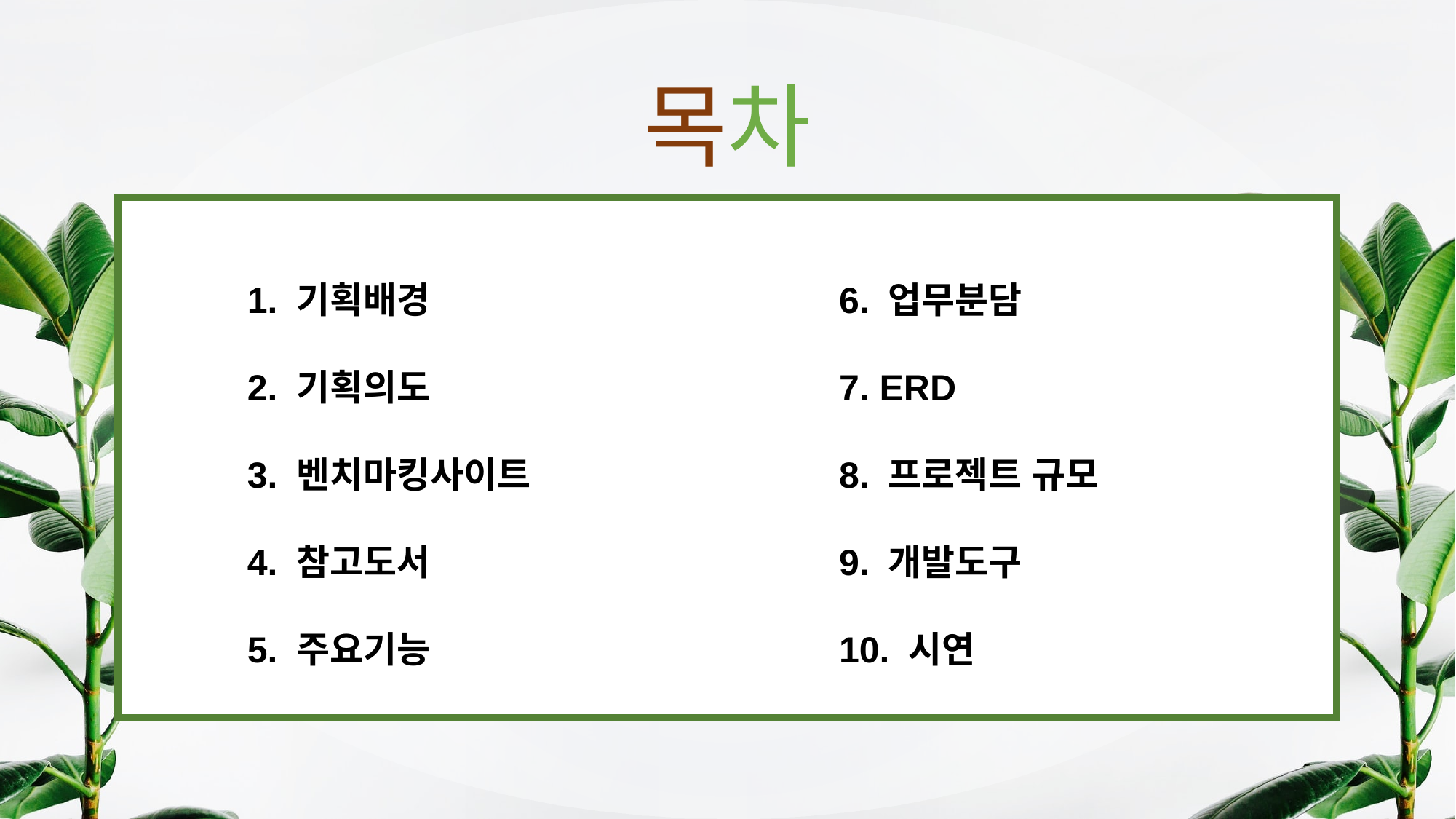

목차

1. 기획배경
2. 기획의도
3. 벤치마킹사이트
4. 참고도서
5. 주요기능
6. 업무분담
7. ERD
8. 프로젝트 규모
9. 개발도구
10. 시연